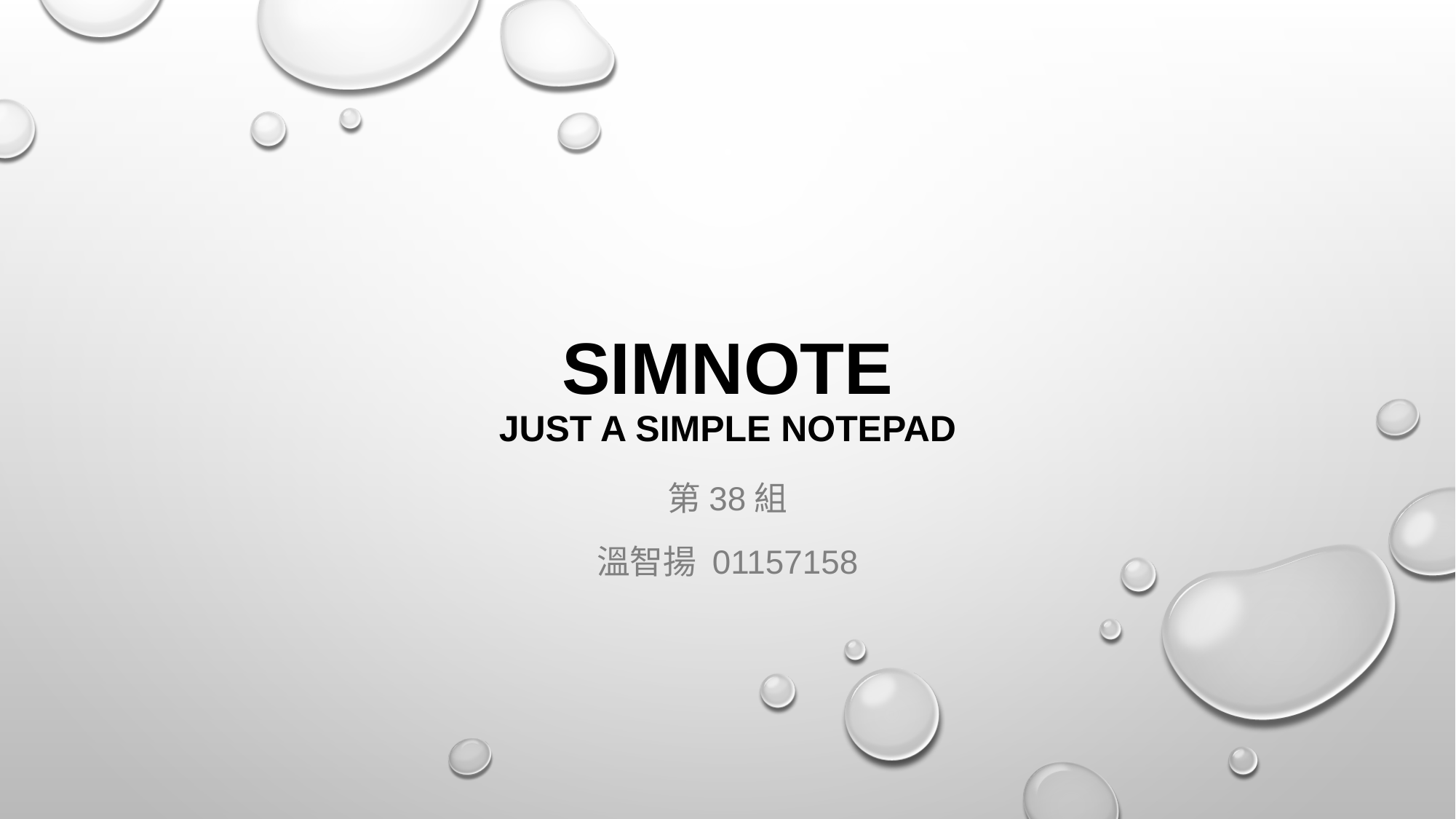

# SimNote Just a simple notepad
第38組
溫智揚 01157158